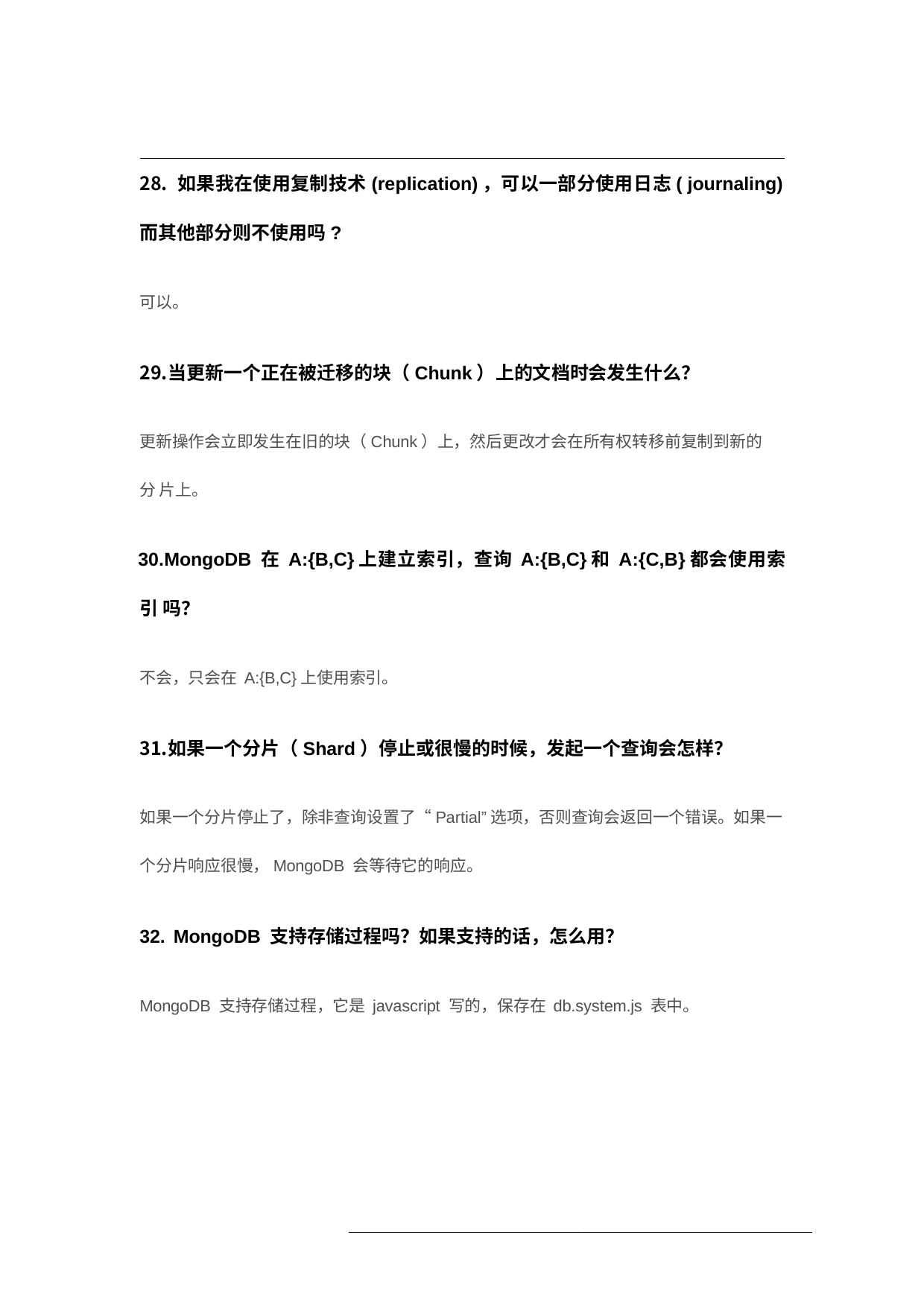

如果我在使用复制技术(replication)，可以一部分使用日志( journaling)

而其他部分则不使用吗?

可以。

当更新一个正在被迁移的块（Chunk）上的文档时会发生什么？
更新操作会立即发生在旧的块（Chunk）上，然后更改才会在所有权转移前复制到新的分 片上。

MongoDB 在 A:{B,C}上建立索引，查询 A:{B,C}和 A:{C,B}都会使用索引 吗？

不会，只会在 A:{B,C}上使用索引。

如果一个分片（Shard）停止或很慢的时候，发起一个查询会怎样？
如果一个分片停止了，除非查询设置了“Partial”选项，否则查询会返回一个错误。如果一 个分片响应很慢，MongoDB 会等待它的响应。

MongoDB 支持存储过程吗？如果支持的话，怎么用？

MongoDB 支持存储过程，它是 javascript 写的，保存在 db.system.js 表中。